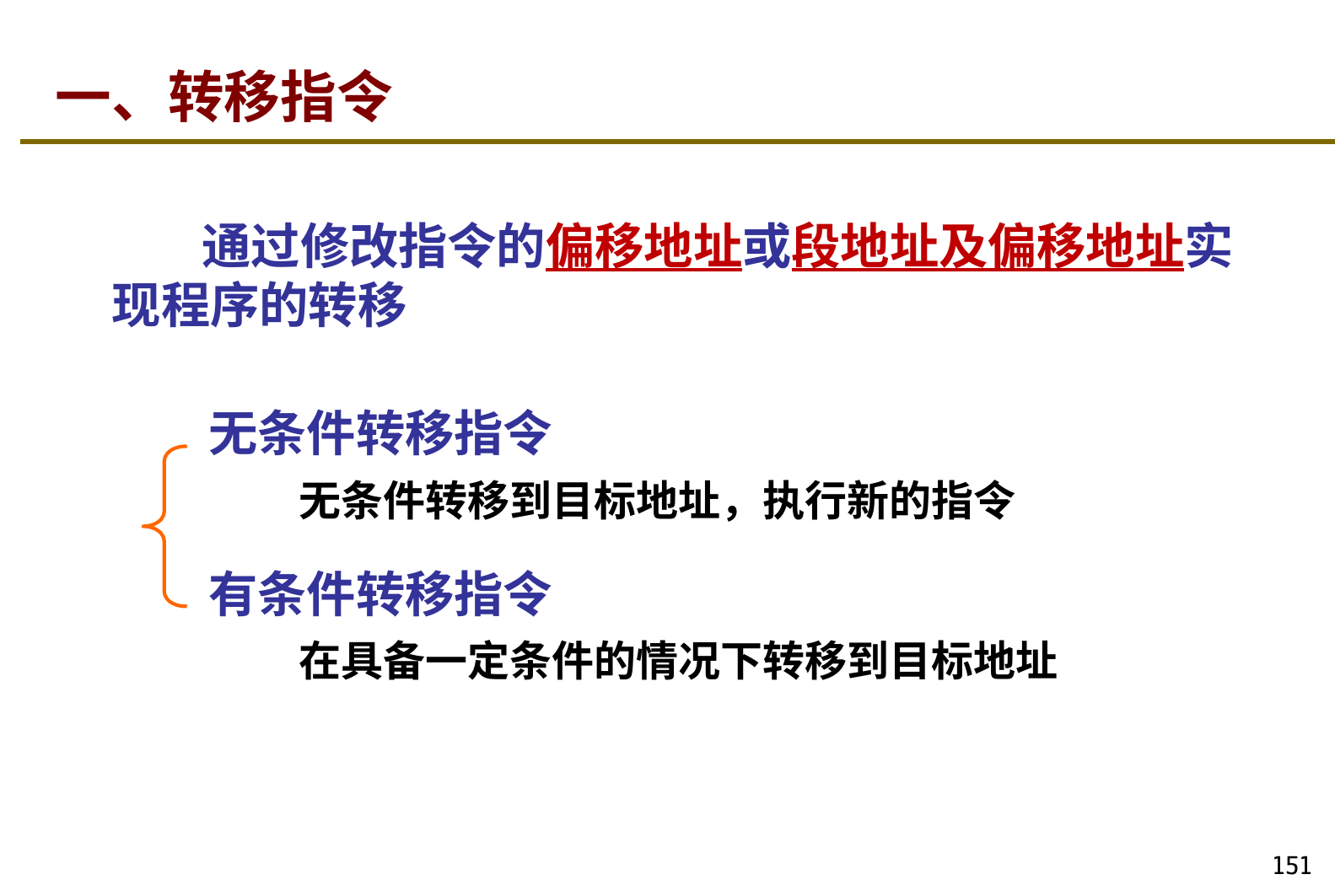

# 一、转移指令
       通过修改指令的偏移地址或段地址及偏移地址实现程序的转移
无条件转移指令
       无条件转移到目标地址，执行新的指令
有条件转移指令
       在具备一定条件的情况下转移到目标地址

151